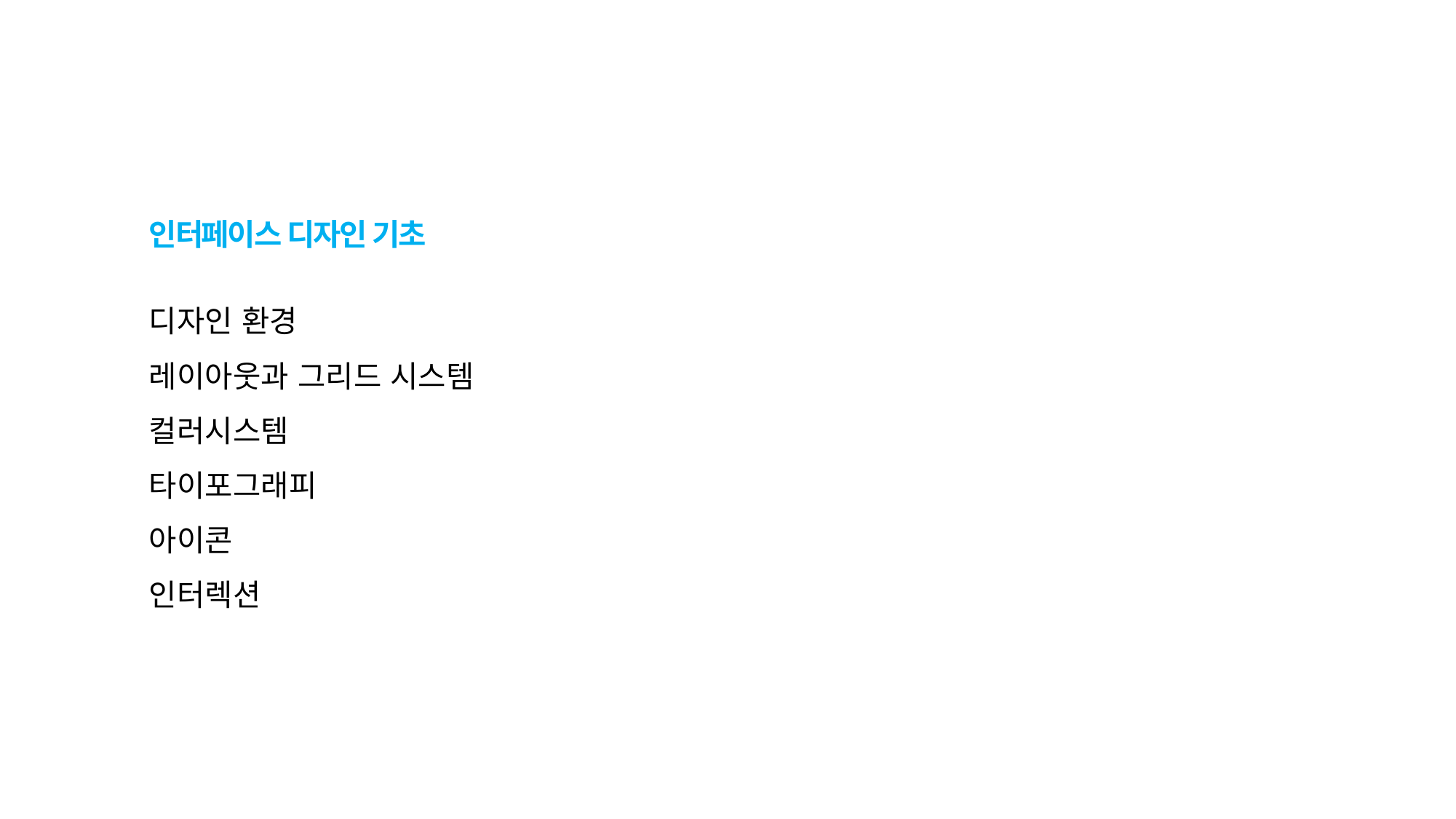

인터페이스 디자인 기초
# 디자인 환경 레이아웃과 그리드 시스템 컬러시스템 타이포그래피 아이콘 인터렉션